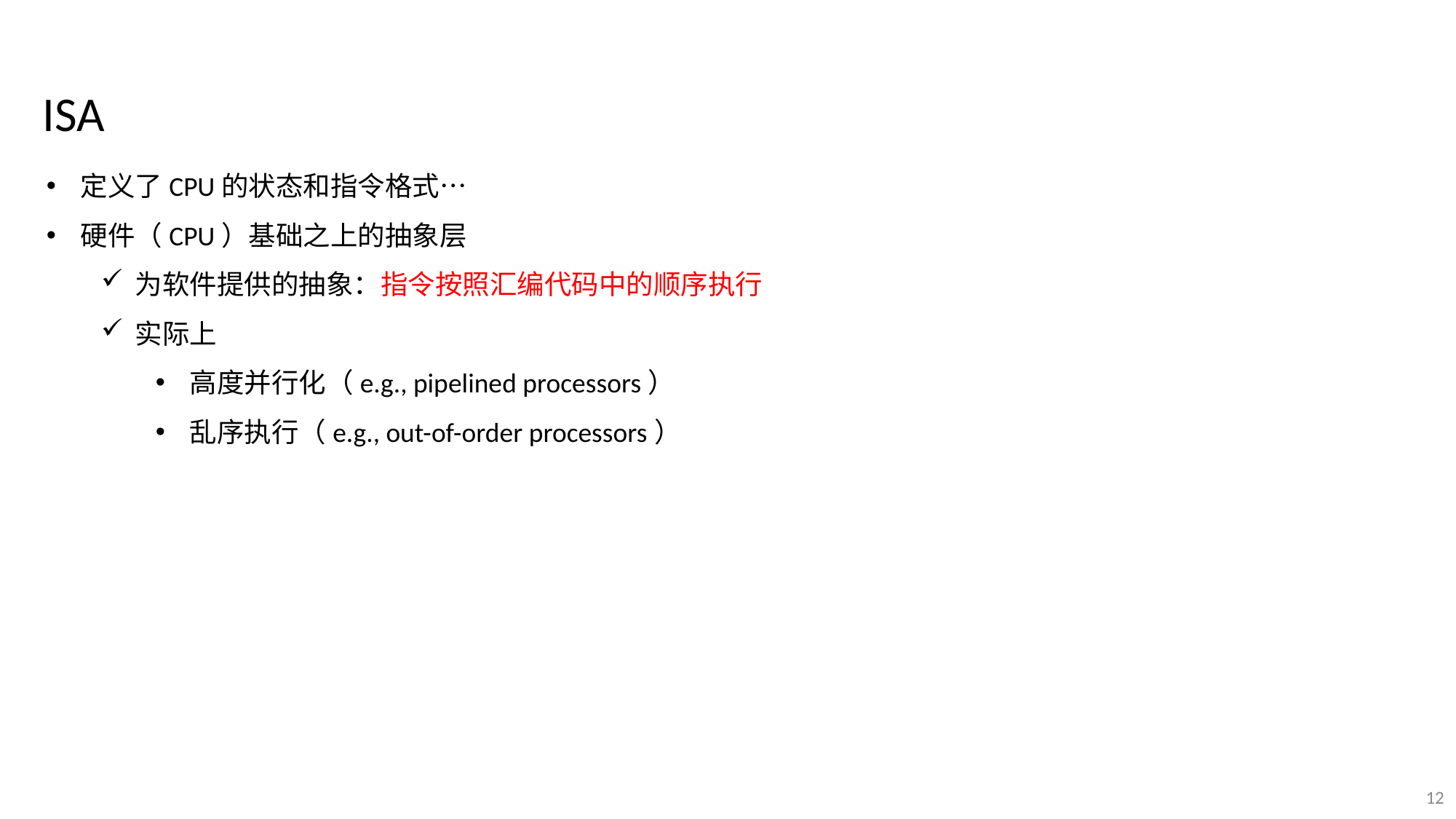

ISA
定义了CPU的状态和指令格式…
硬件（CPU）基础之上的抽象层
为软件提供的抽象：指令按照汇编代码中的顺序执行
实际上
高度并行化（e.g., pipelined processors）
乱序执行（e.g., out-of-order processors）
12